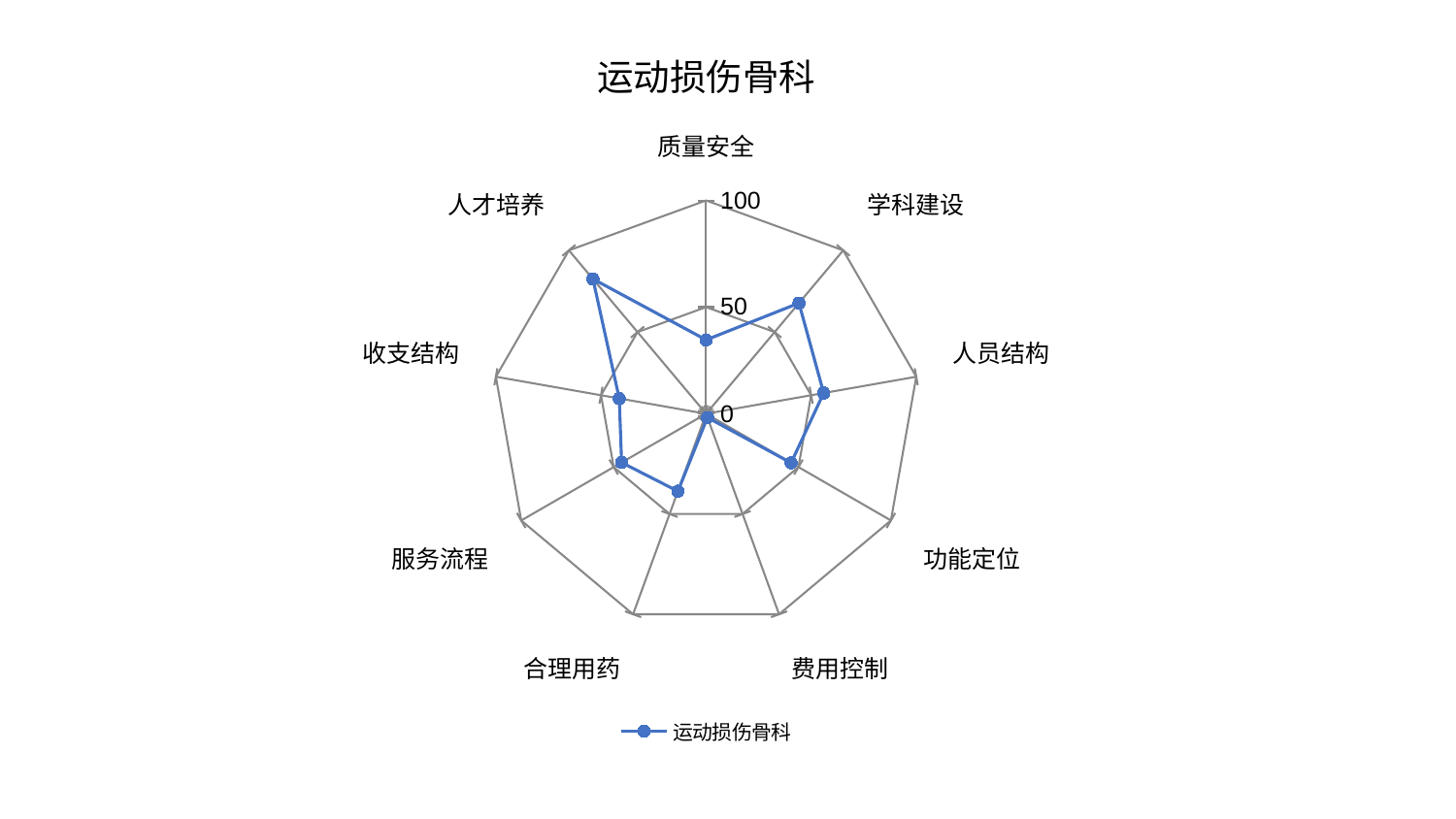

### Chart: 运动损伤骨科

| Category | 运动损伤骨科 |
|---|---|
| 质量安全 | 34.6328684202378 |
| 学科建设 | 67.7466295179987 |
| 人员结构 | 55.95196725534742 |
| 功能定位 | 46.033868147376005 |
| 费用控制 | 1.8779199469203365 |
| 合理用药 | 38.63414849381533 |
| 服务流程 | 45.697535653488416 |
| 收支结构 | 41.31546404851144 |
| 人才培养 | 82.49539998631138 |
334